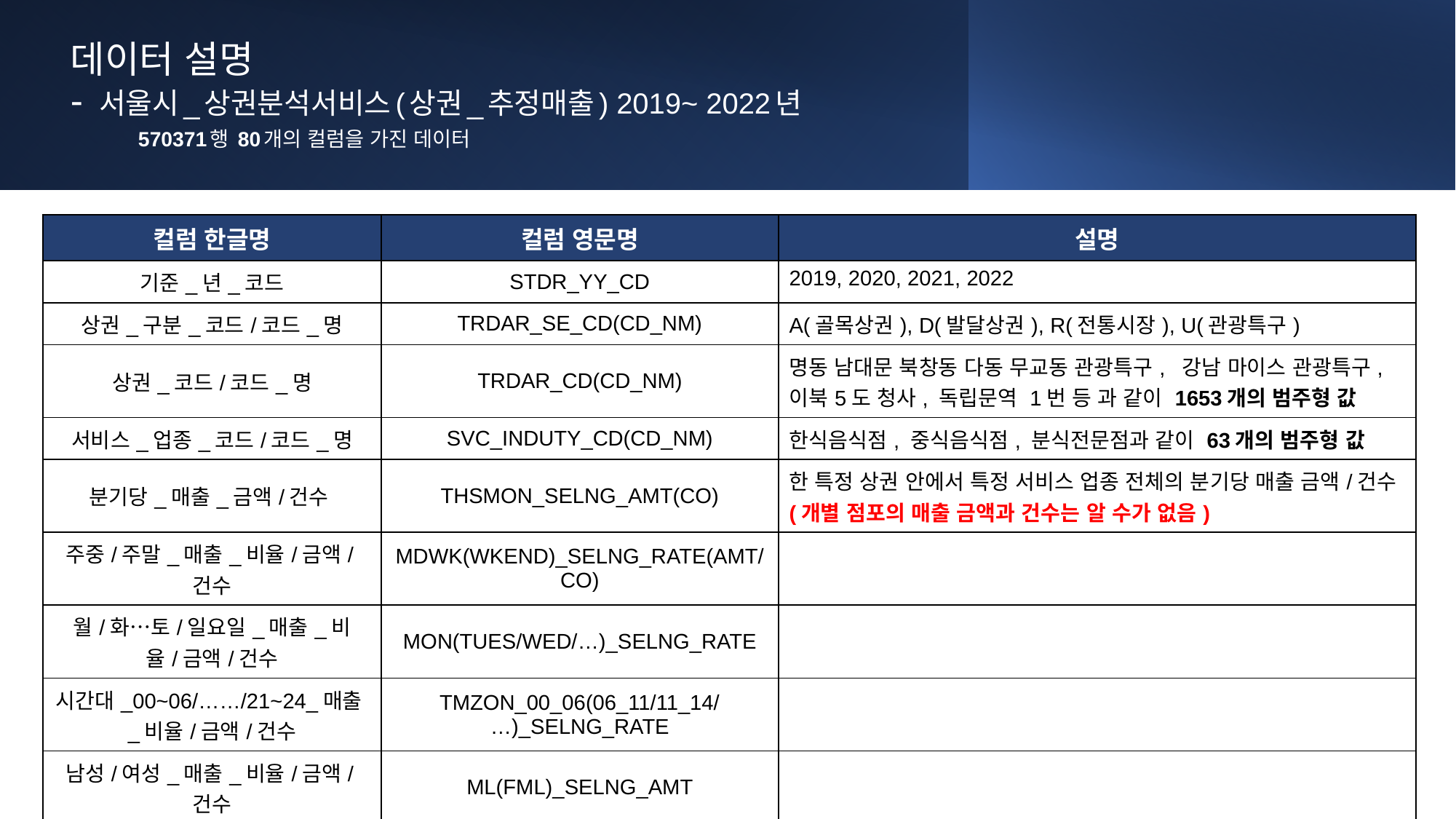

# 데이터 설명 - 서울시_상권분석서비스(상권_추정매출) 2019~ 2022년 570371행 80개의 컬럼을 가진 데이터
| 컬럼 한글명 | 컬럼 영문명 | 설명 |
| --- | --- | --- |
| 기준\_년\_코드 | STDR\_YY\_CD | 2019, 2020, 2021, 2022 |
| 상권\_구분\_코드/코드\_명 | TRDAR\_SE\_CD(CD\_NM) | A(골목상권), D(발달상권), R(전통시장), U(관광특구) |
| 상권\_코드/코드\_명 | TRDAR\_CD(CD\_NM) | 명동 남대문 북창동 다동 무교동 관광특구, 강남 마이스 관광특구, 이북5도 청사, 독립문역 1번 등 과 같이 1653개의 범주형 값 |
| 서비스\_업종\_코드/코드\_명 | SVC\_INDUTY\_CD(CD\_NM) | 한식음식점, 중식음식점, 분식전문점과 같이 63개의 범주형 값 |
| 분기당\_매출\_금액/건수 | THSMON\_SELNG\_AMT(CO) | 한 특정 상권 안에서 특정 서비스 업종 전체의 분기당 매출 금액/건수 (개별 점포의 매출 금액과 건수는 알 수가 없음) |
| 주중/주말\_매출\_비율/금액/건수 | MDWK(WKEND)\_SELNG\_RATE(AMT/CO) |  |
| 월/화…토/일요일\_매출\_비율/금액/건수 | MON(TUES/WED/…)\_SELNG\_RATE |  |
| 시간대\_00~06/……/21~24\_매출\_비율/금액/건수 | TMZON\_00\_06(06\_11/11\_14/…)\_SELNG\_RATE |  |
| 남성/여성\_매출\_비율/금액/건수 | ML(FML)\_SELNG\_AMT |  |
| 연령대\_10/20/30/40/50/60\_이상\_매출\_비율/금액/건수 | AGRDE\_10(20/30…)\_SELNG\_AMT |  |
| 점포수 | STOR\_CO | 한 특정 상권 안에서 특정 서비스 업종의 점포 수 |